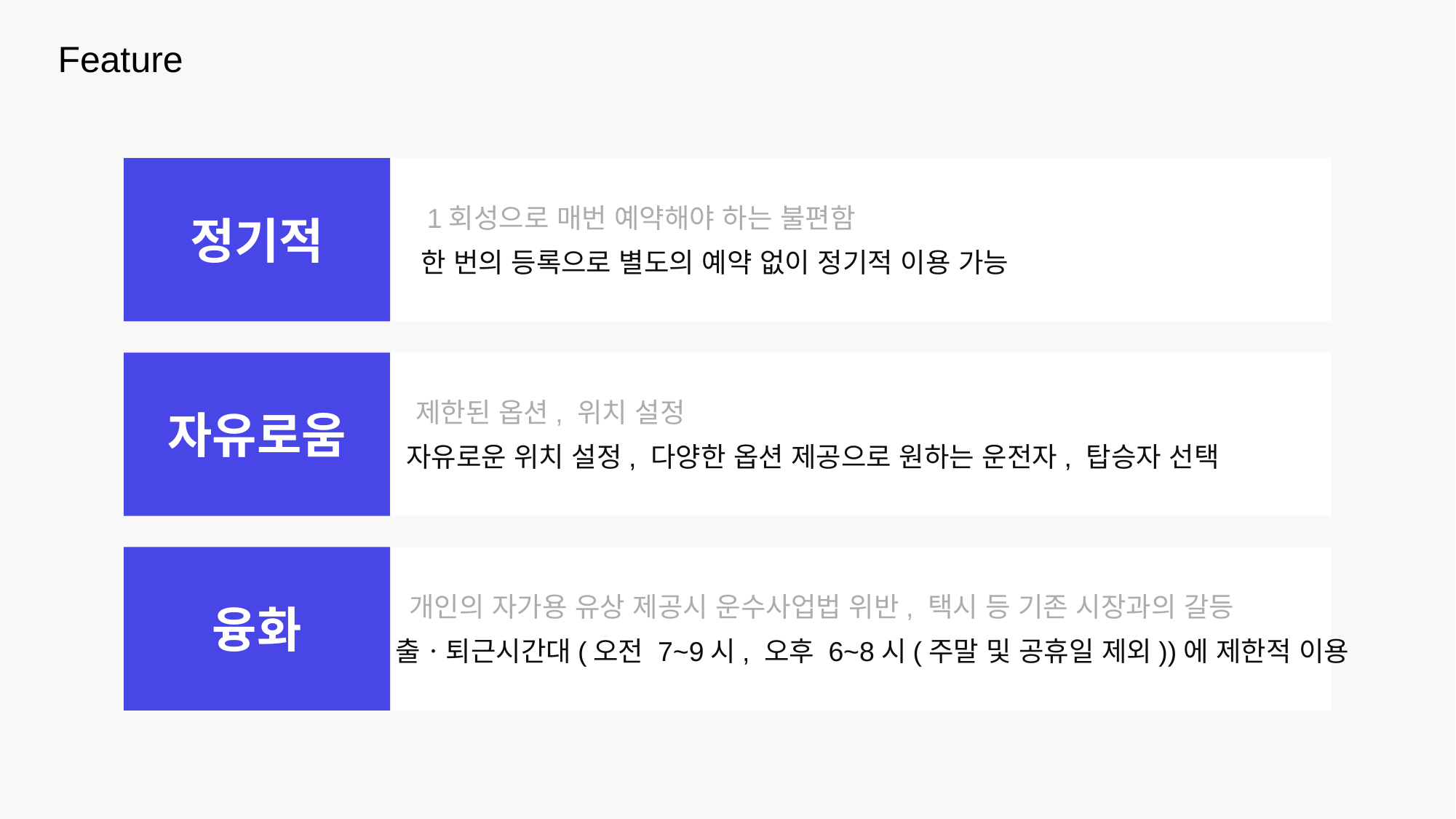

Feature

1회성으로 매번 예약해야 하는 불편함
한 번의 등록으로 별도의 예약 없이 정기적 이용 가능
정기적

제한된 옵션, 위치 설정
자유로운 위치 설정, 다양한 옵션 제공으로 원하는 운전자, 탑승자 선택
자유로움

개인의 자가용 유상 제공시 운수사업법 위반, 택시 등 기존 시장과의 갈등
출ㆍ퇴근시간대(오전 7~9시, 오후 6~8시(주말 및 공휴일 제외))에 제한적 이용
융화